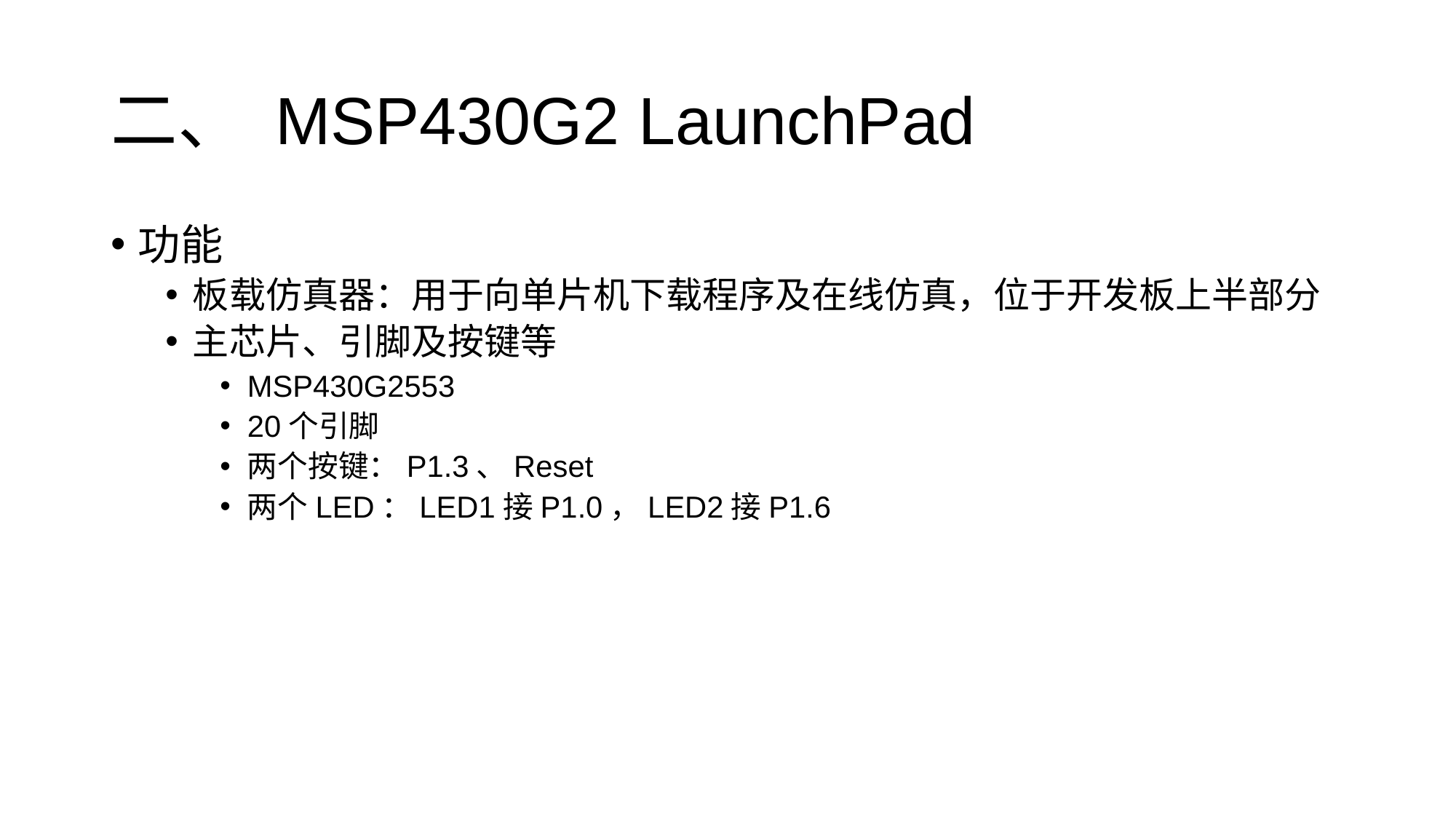

# 二、 MSP430G2 LaunchPad
功能
板载仿真器：用于向单片机下载程序及在线仿真，位于开发板上半部分
主芯片、引脚及按键等
MSP430G2553
20个引脚
两个按键：P1.3、Reset
两个LED：LED1接P1.0，LED2接P1.6